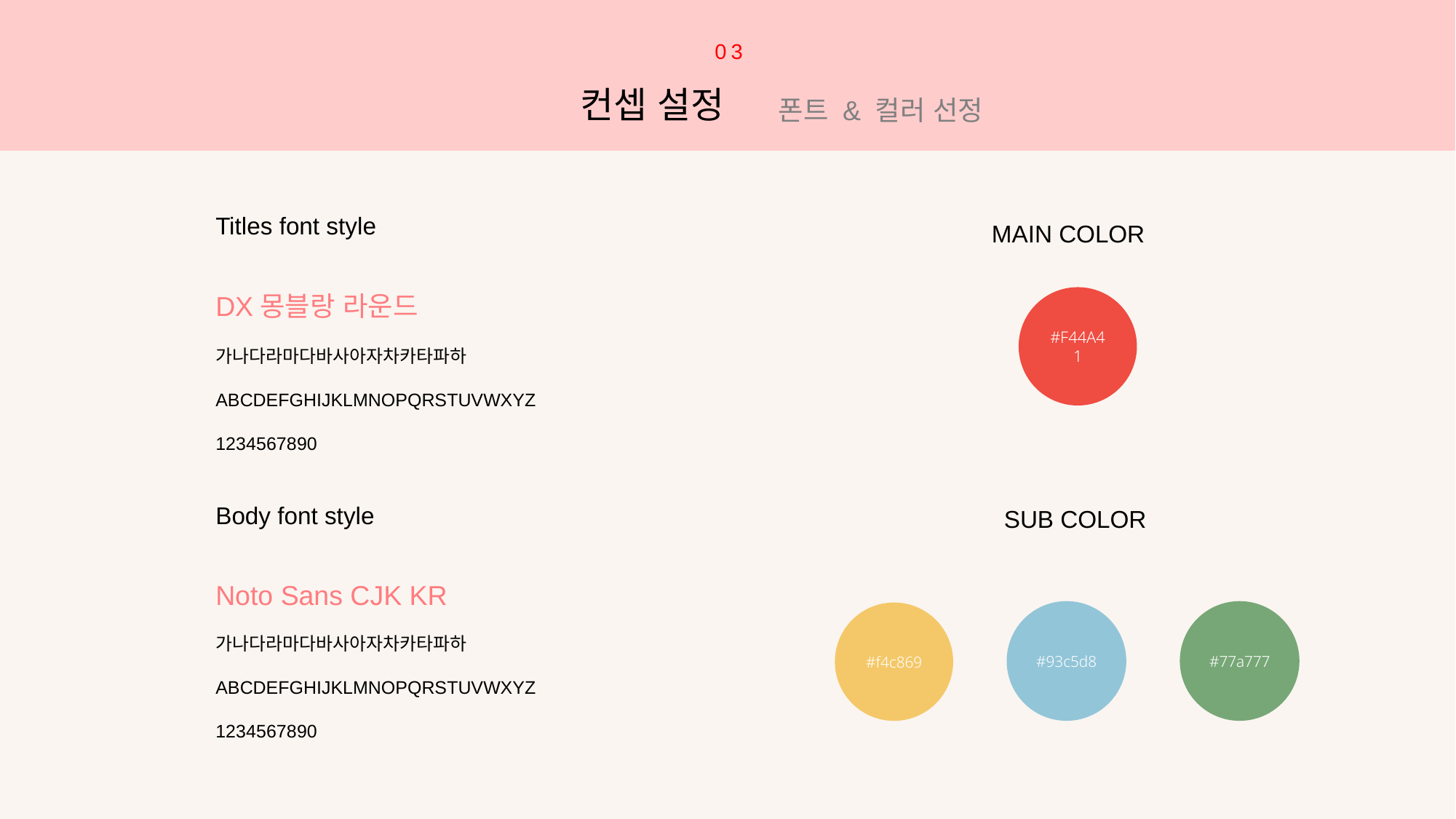

03
컨셉 설정
 폰트 & 컬러 선정
MAIN COLOR
Titles font style
DX몽블랑 라운드
#F44A41
가나다라마다바사아자차카타파하
ABCDEFGHIJKLMNOPQRSTUVWXYZ
1234567890
SUB COLOR
Body font style
Noto Sans CJK KR
#93c5d8
#77a777
#f4c869
가나다라마다바사아자차카타파하
ABCDEFGHIJKLMNOPQRSTUVWXYZ
1234567890